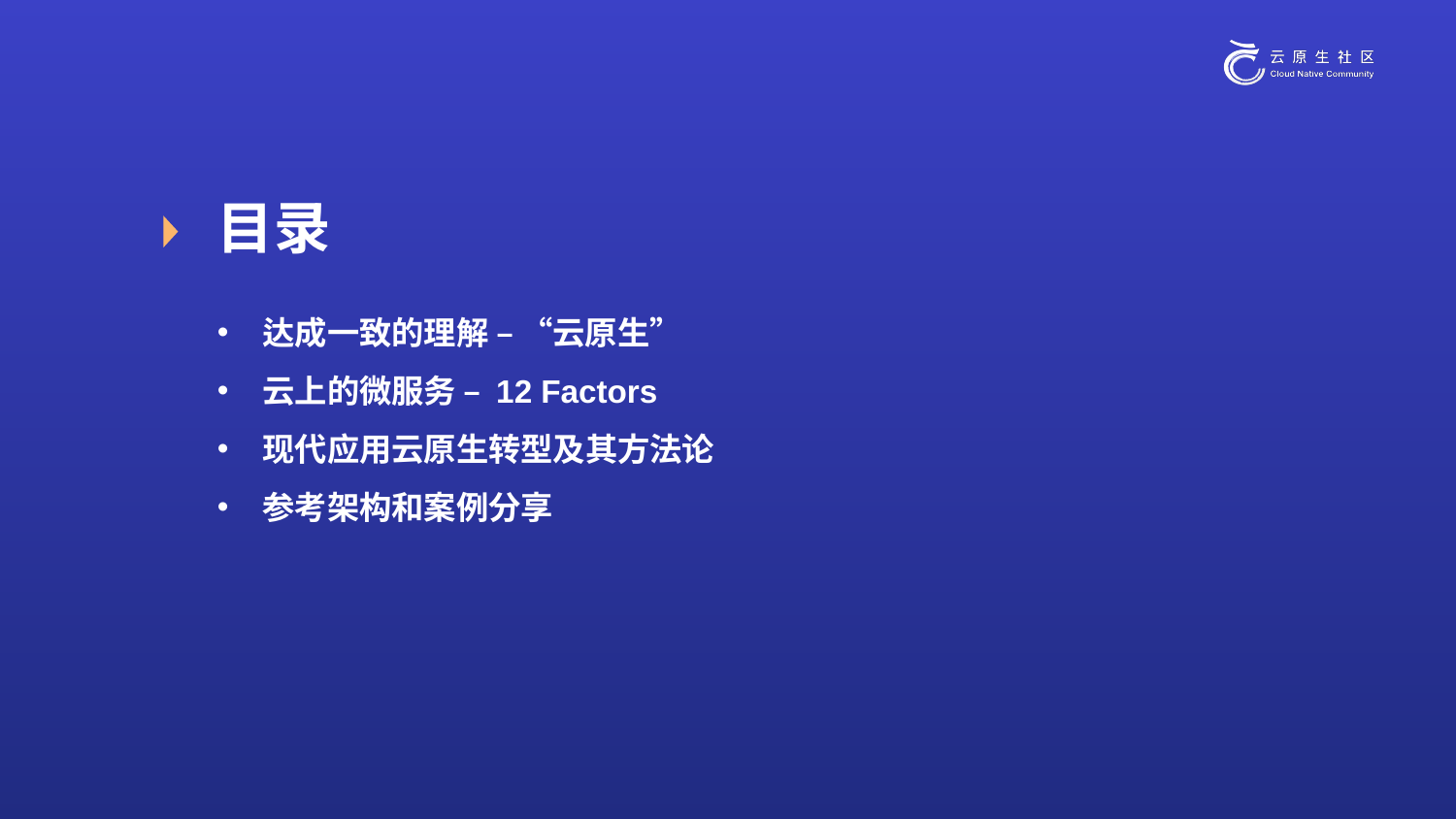

目录

达成一致的理解 – “云原生”
云上的微服务 – 12 Factors
现代应用云原生转型及其方法论
参考架构和案例分享